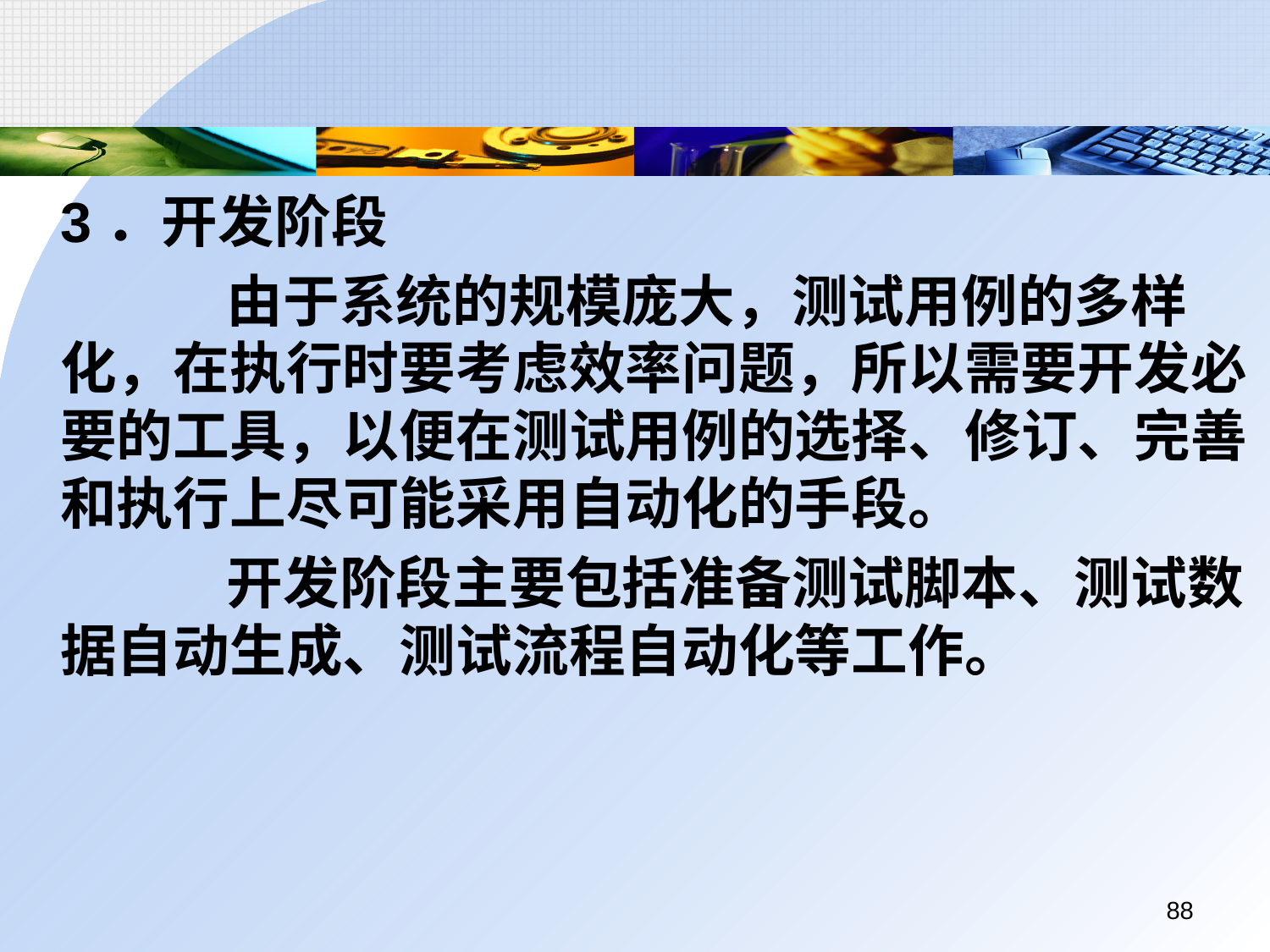

3．开发阶段
		  由于系统的规模庞大，测试用例的多样化，在执行时要考虑效率问题，所以需要开发必要的工具，以便在测试用例的选择、修订、完善和执行上尽可能采用自动化的手段。
		  开发阶段主要包括准备测试脚本、测试数据自动生成、测试流程自动化等工作。
88